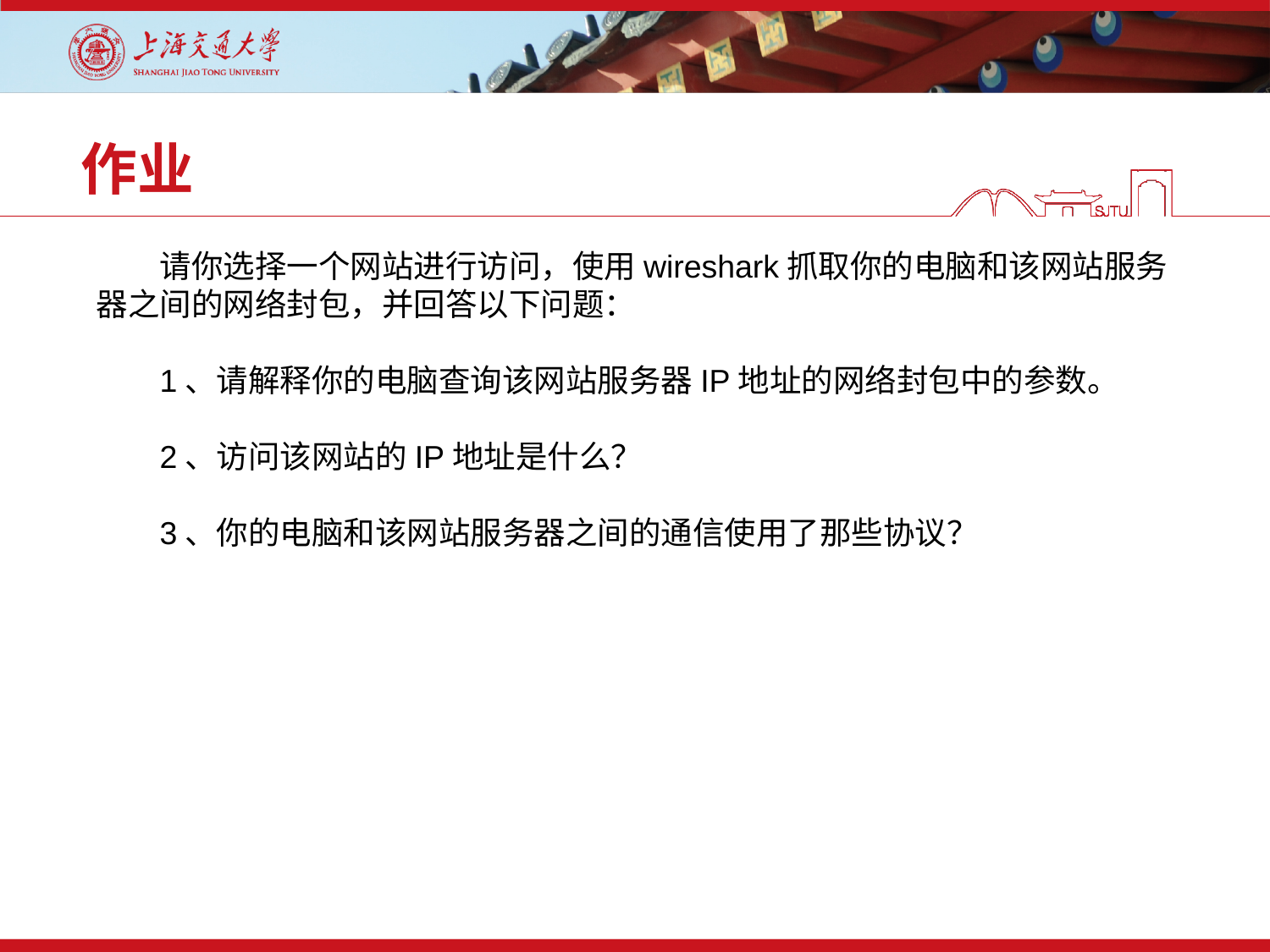

# 作业
请你选择一个网站进行访问，使用wireshark抓取你的电脑和该网站服务器之间的网络封包，并回答以下问题：

1、请解释你的电脑查询该网站服务器IP地址的网络封包中的参数。

2、访问该网站的IP地址是什么？

3、你的电脑和该网站服务器之间的通信使用了那些协议？